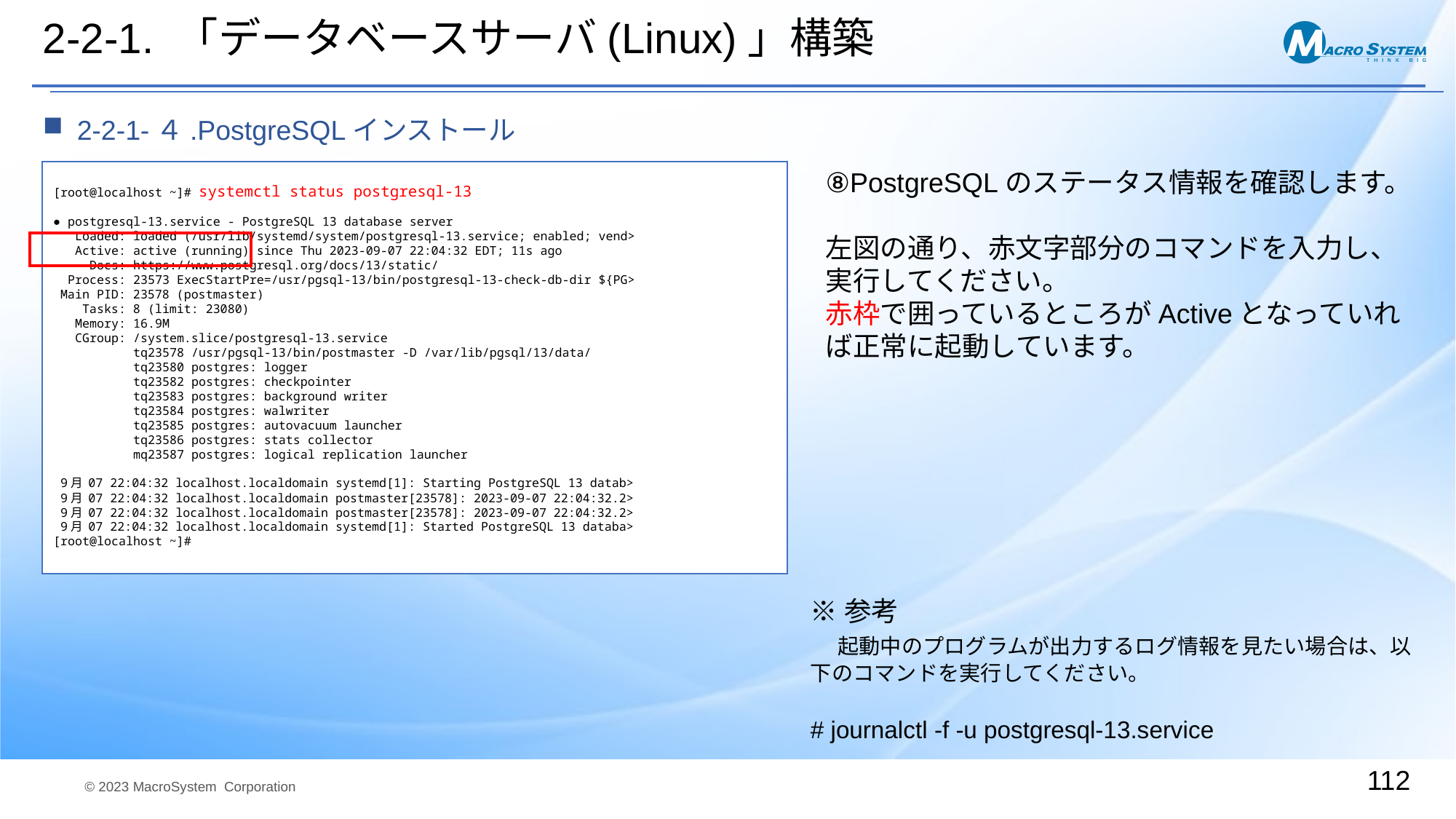

# 2-2-1. 「データベースサーバ(Linux)」構築
2-2-1-４.PostgreSQLインストール
⑧PostgreSQLのステータス情報を確認します。

左図の通り、赤文字部分のコマンドを入力し、実行してください。
赤枠で囲っているところがActiveとなっていれば正常に起動しています。

[root@localhost ~]# systemctl status postgresql-13

● postgresql-13.service - PostgreSQL 13 database server
   Loaded: loaded (/usr/lib/systemd/system/postgresql-13.service; enabled; vend>
   Active: active (running) since Thu 2023-09-07 22:04:32 EDT; 11s ago
     Docs: https://www.postgresql.org/docs/13/static/
  Process: 23573 ExecStartPre=/usr/pgsql-13/bin/postgresql-13-check-db-dir ${PG>
 Main PID: 23578 (postmaster)
    Tasks: 8 (limit: 23080)
   Memory: 16.9M
   CGroup: /system.slice/postgresql-13.service
           tq23578 /usr/pgsql-13/bin/postmaster -D /var/lib/pgsql/13/data/
           tq23580 postgres: logger
           tq23582 postgres: checkpointer
           tq23583 postgres: background writer
           tq23584 postgres: walwriter
           tq23585 postgres: autovacuum launcher
           tq23586 postgres: stats collector
           mq23587 postgres: logical replication launcher

 9月 07 22:04:32 localhost.localdomain systemd[1]: Starting PostgreSQL 13 datab>
 9月 07 22:04:32 localhost.localdomain postmaster[23578]: 2023-09-07 22:04:32.2>
 9月 07 22:04:32 localhost.localdomain postmaster[23578]: 2023-09-07 22:04:32.2>
 9月 07 22:04:32 localhost.localdomain systemd[1]: Started PostgreSQL 13 databa>
[root@localhost ~]#

※参考
　起動中のプログラムが出力するログ情報を見たい場合は、以下のコマンドを実行してください。

# journalctl -f -u postgresql-13.service